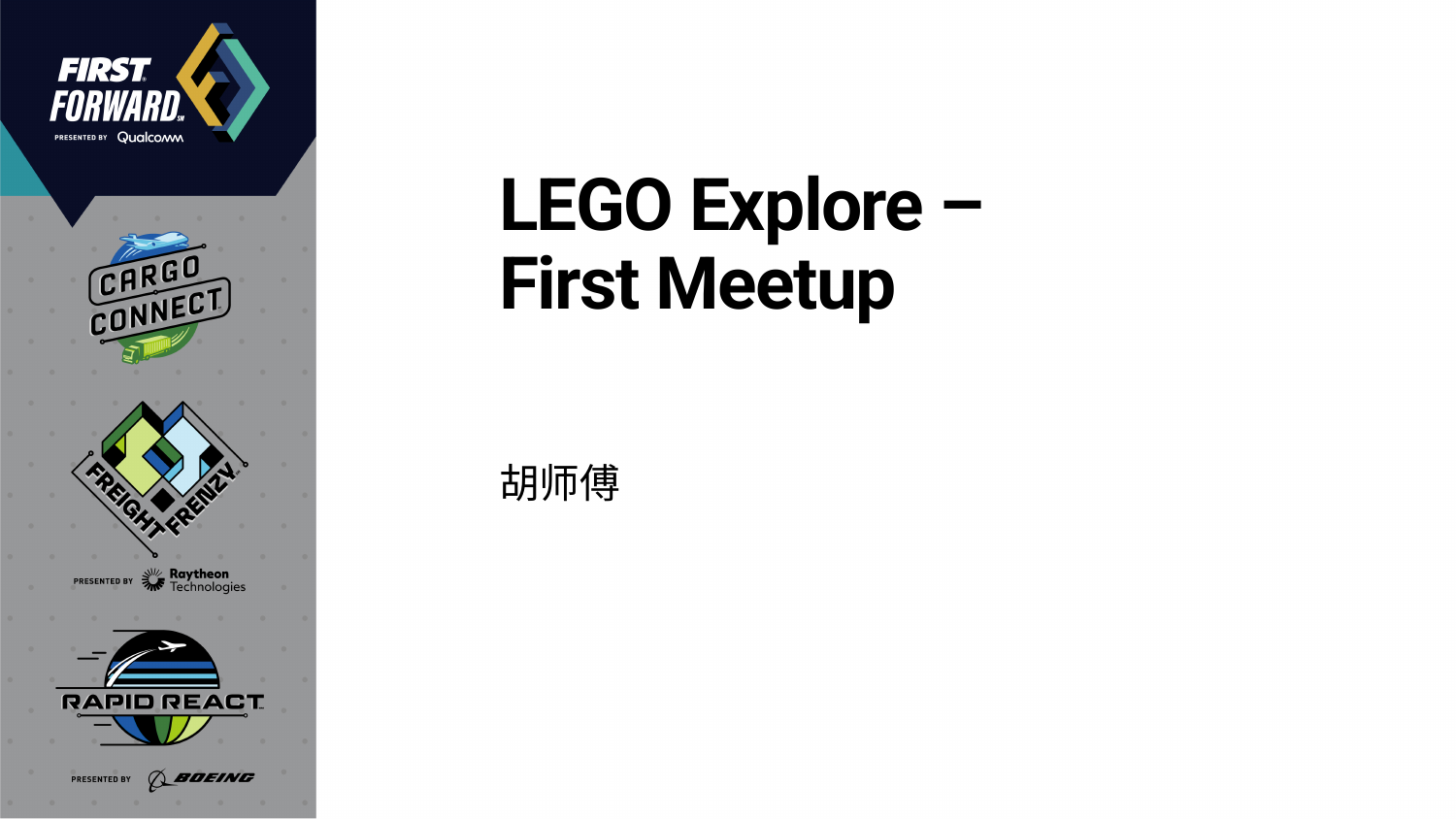

# LEGO Explore – First Meetup
胡师傅